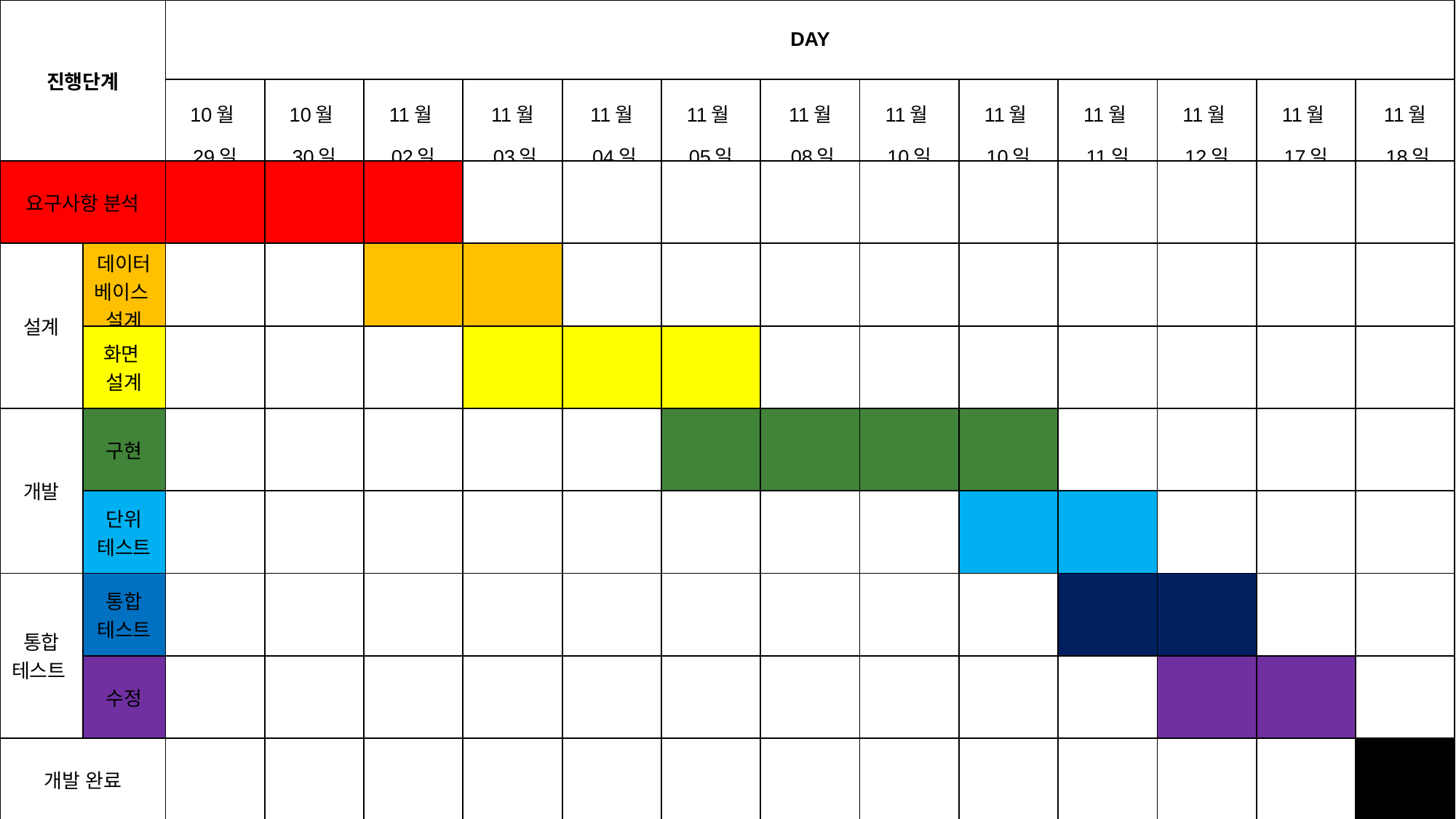

| 진행단계 |  | DAY |  |  |  |  |  |  |  |  |  |  |  |  |
| --- | --- | --- | --- | --- | --- | --- | --- | --- | --- | --- | --- | --- | --- | --- |
|  |  | 10월 29일 | 10월 30일 | 11월 02일 | 11월 03일 | 11월 04일 | 11월 05일 | 11월 08일 | 11월 10일 | 11월 10일 | 11월 11일 | 11월 12일 | 11월 17일 | 11월 18일 |
| 요구사항 분석 |  |  |  |  |  |  |  |  |  |  |  |  |  |  |
| 설계 | 데이터베이스 설계 |  |  |  |  |  |  |  |  |  |  |  |  |  |
|  | 화면 설계 |  |  |  |  |  |  |  |  |  |  |  |  |  |
| 개발 | 구현 |  |  |  |  |  |  |  |  |  |  |  |  |  |
|  | 단위 테스트 |  |  |  |  |  |  |  |  |  |  |  |  |  |
| 통합 테스트 | 통합 테스트 |  |  |  |  |  |  |  |  |  |  |  |  |  |
|  | 수정 |  |  |  |  |  |  |  |  |  |  |  |  |  |
| 개발 완료 |  |  |  |  |  |  |  |  |  |  |  |  |  |  |
1